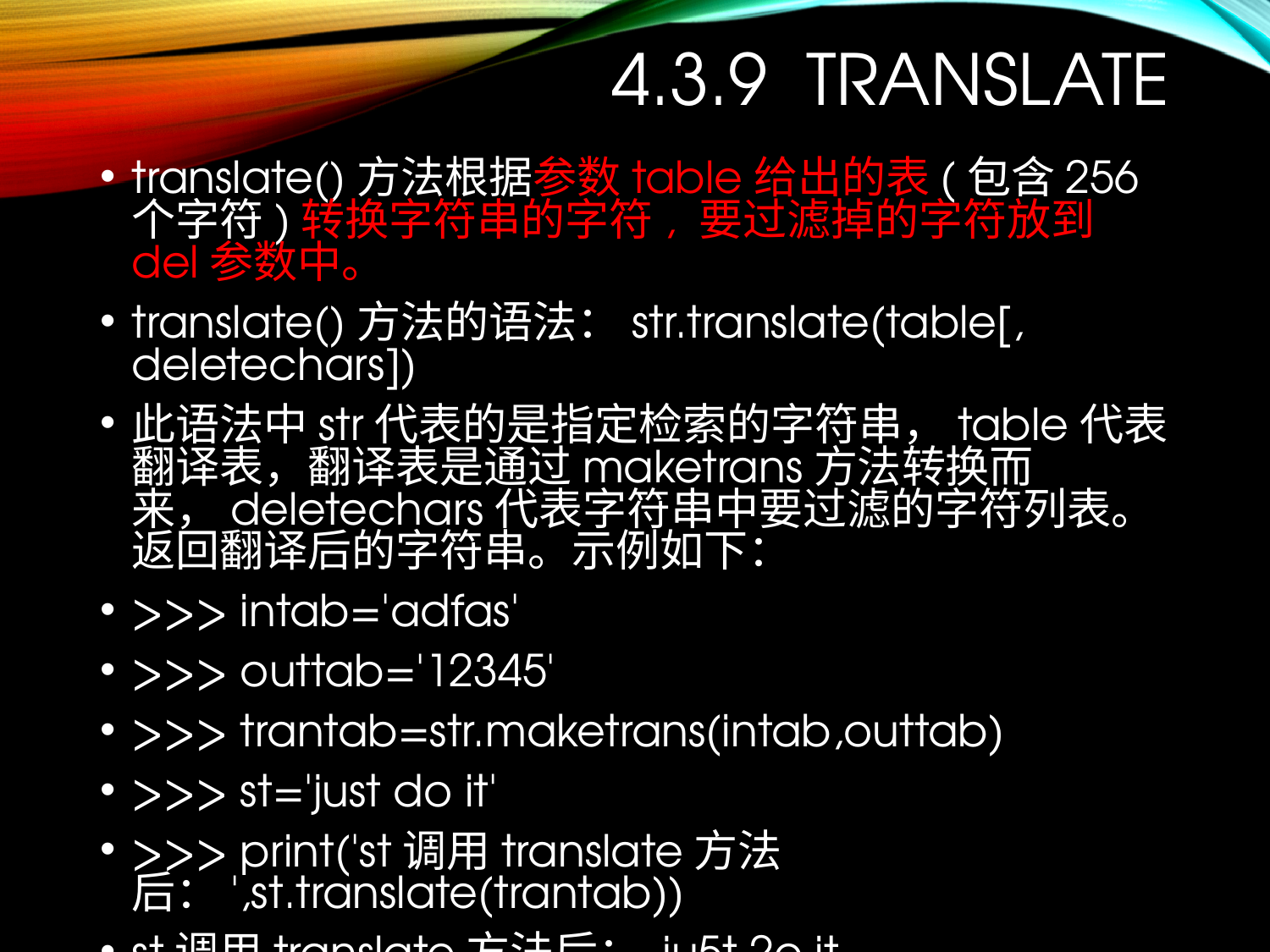

# 4.3.9  translate
translate()方法根据参数table给出的表(包含256个字符)转换字符串的字符, 要过滤掉的字符放到del参数中。
translate()方法的语法：str.translate(table[, deletechars])
此语法中str代表的是指定检索的字符串，table代表翻译表，翻译表是通过maketrans方法转换而来，deletechars代表字符串中要过滤的字符列表。返回翻译后的字符串。示例如下：
>>> intab='adfas'
>>> outtab='12345'
>>> trantab=str.maketrans(intab,outtab)
>>> st='just do it'
>>> print('st调用translate方法后：',st.translate(trantab))
st调用translate方法后： ju5t 2o it